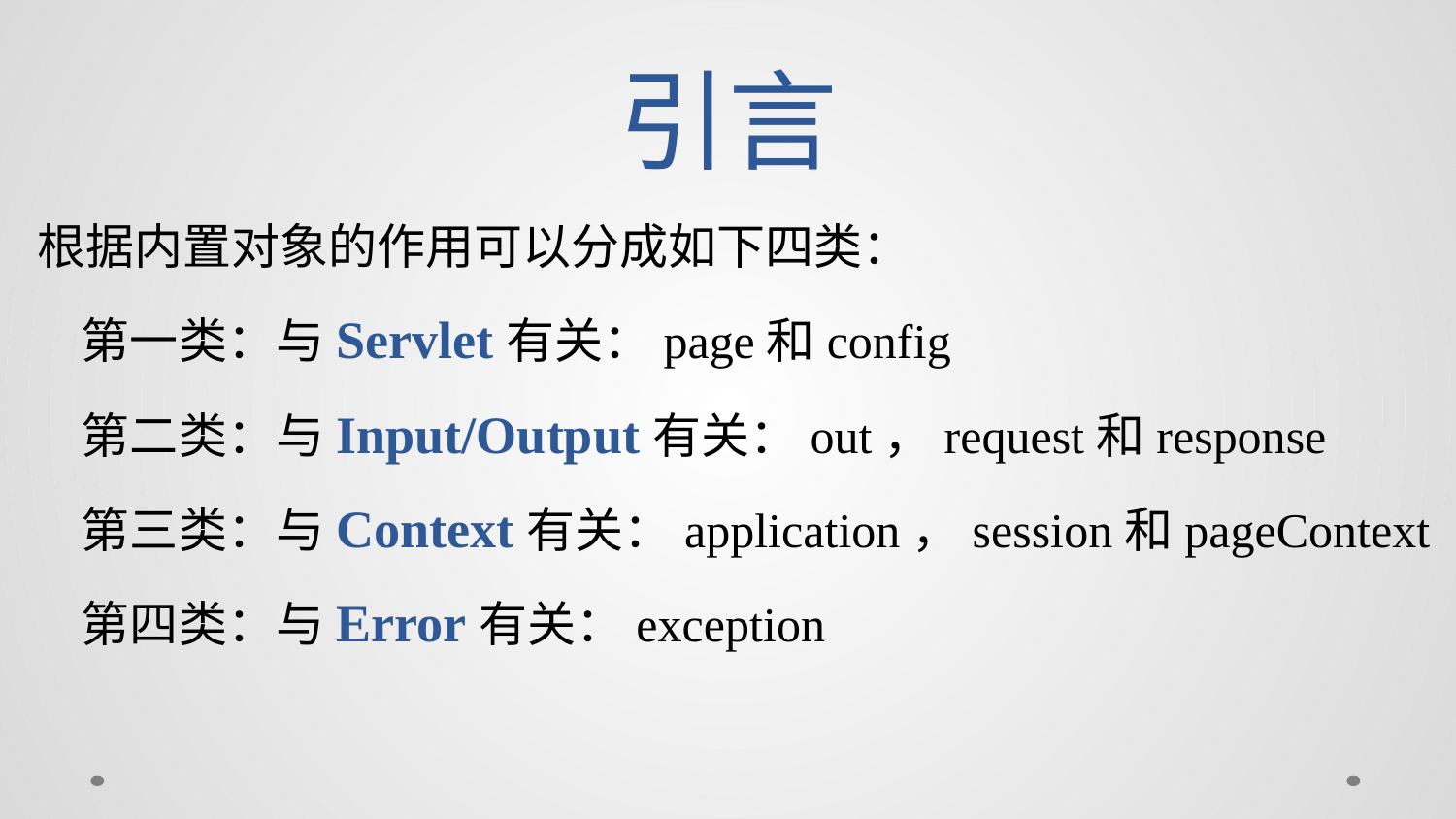

# 引言
根据内置对象的作用可以分成如下四类：
   第一类：与Servlet有关：page和config
   第二类：与Input/Output有关：out，request和response
   第三类：与Context有关：application，session和pageContext
   第四类：与Error有关：exception